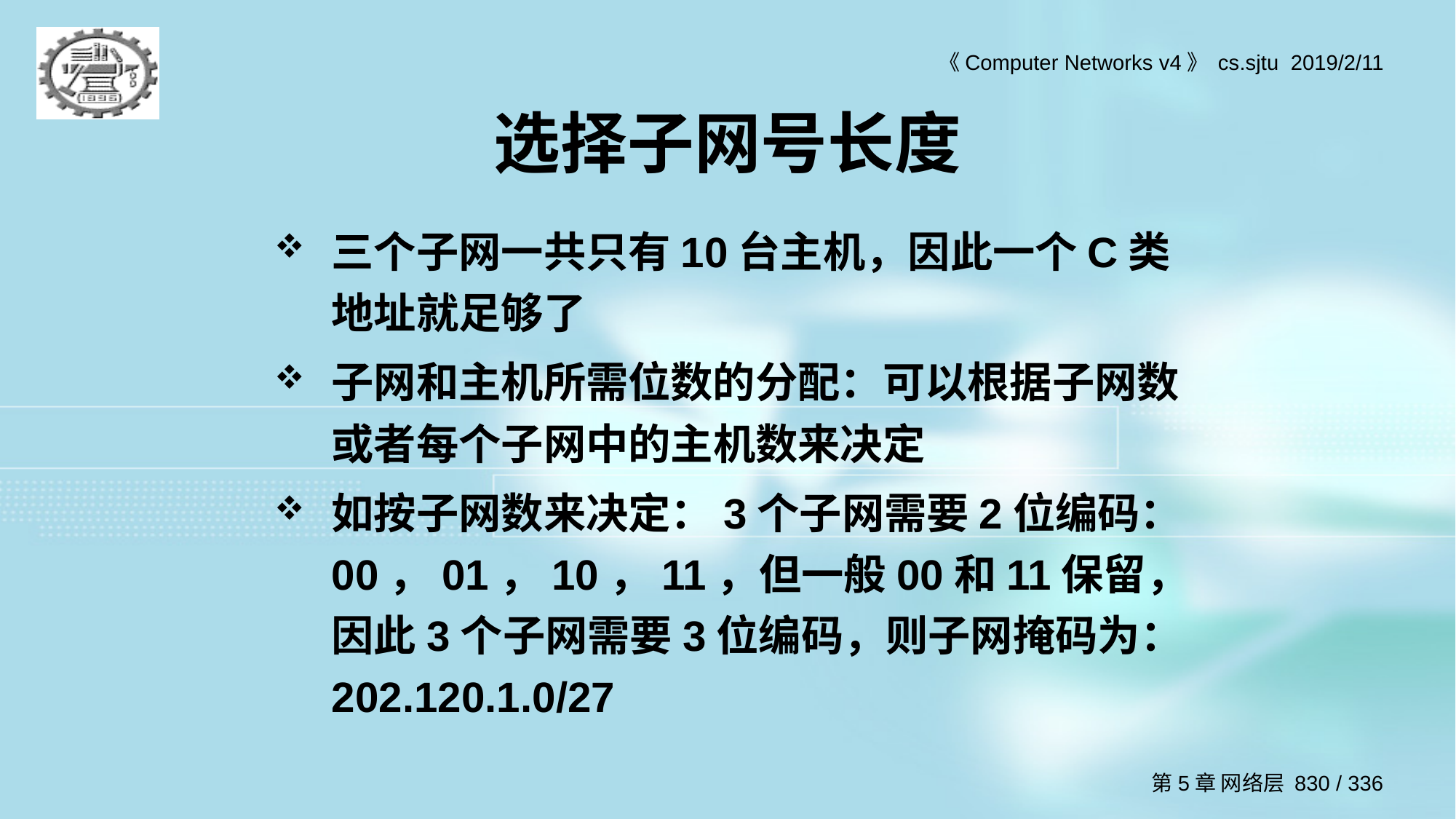

# 选择子网号长度
三个子网一共只有10台主机，因此一个C类地址就足够了
子网和主机所需位数的分配：可以根据子网数或者每个子网中的主机数来决定
如按子网数来决定：3个子网需要2位编码：00，01，10，11，但一般00和11保留，因此3个子网需要3位编码，则子网掩码为：202.120.1.0/27